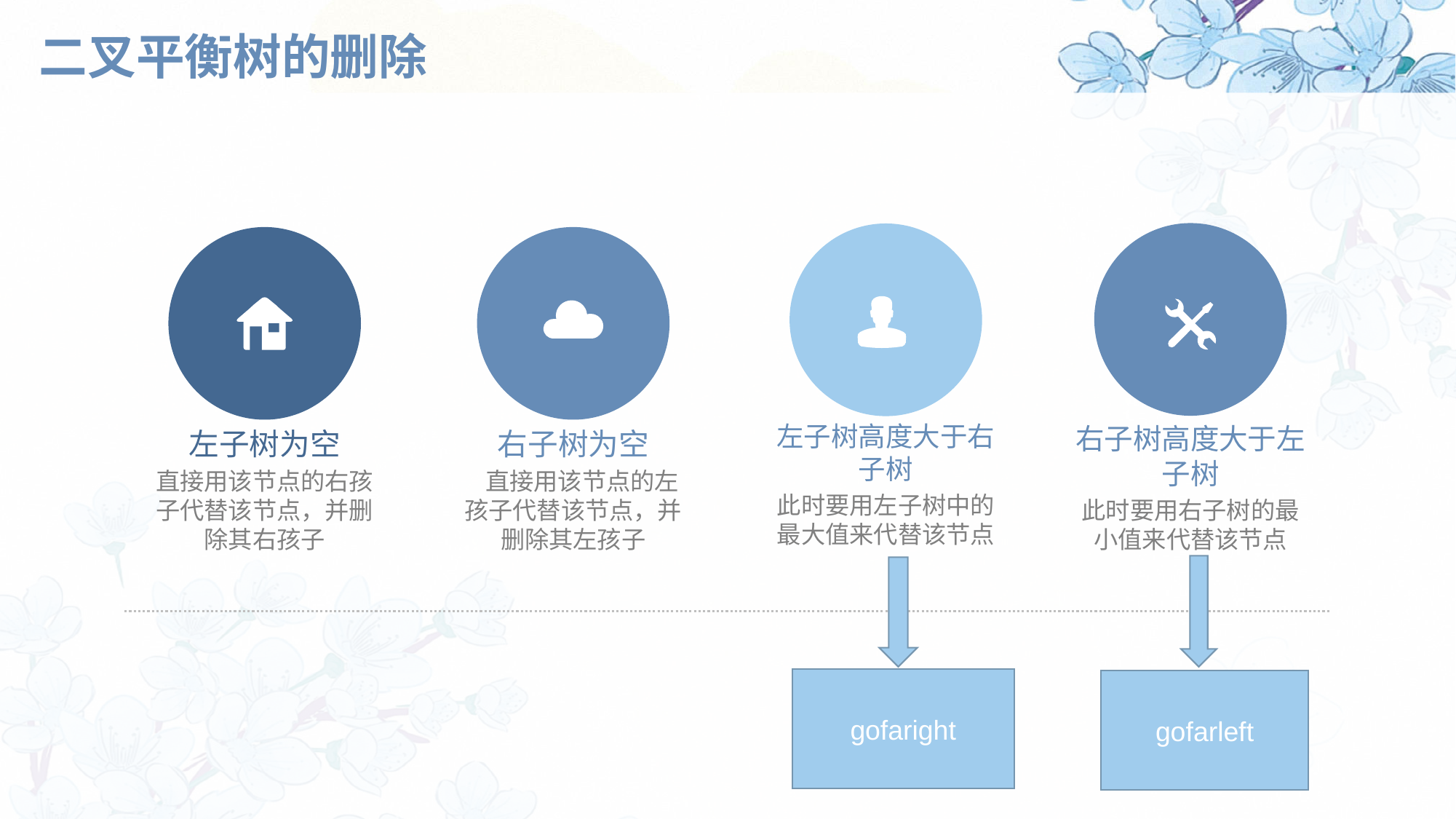

# 二叉平衡树的删除

右子树高度大于左子树
此时要用右子树的最小值来代替该节点

左子树高度大于右子树
此时要用左子树中的最大值来代替该节点

左子树为空
直接用该节点的右孩子代替该节点，并删除其右孩子

右子树为空
   直接用该节点的左孩子代替该节点，并删除其左孩子

gofaright
gofarleft